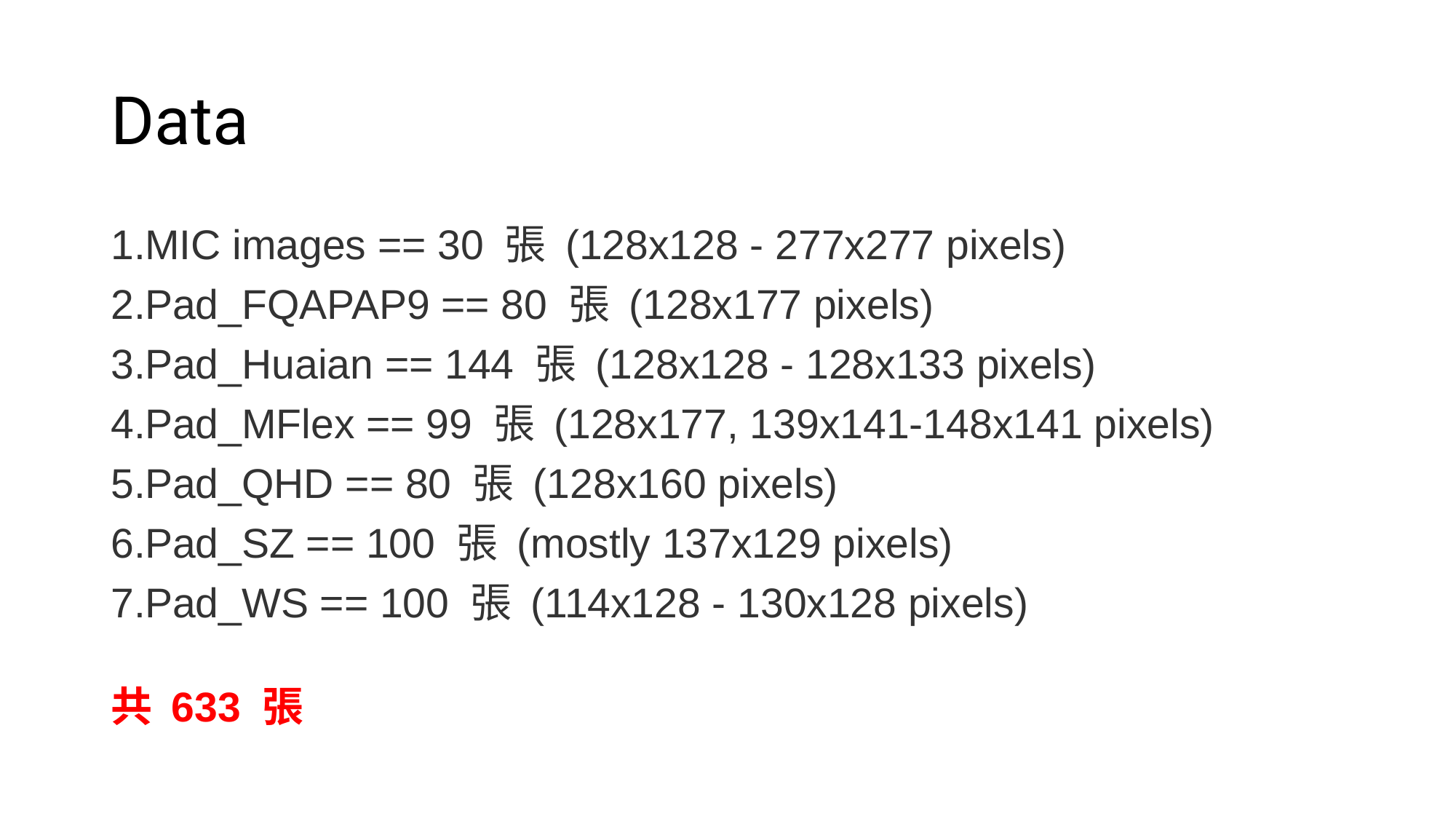

# Data
MIC images == 30 張 (128x128 - 277x277 pixels)
Pad_FQAPAP9 == 80 張 (128x177 pixels)
Pad_Huaian == 144 張 (128x128 - 128x133 pixels)
Pad_MFlex == 99 張 (128x177, 139x141-148x141 pixels)
Pad_QHD == 80 張 (128x160 pixels)
Pad_SZ == 100 張 (mostly 137x129 pixels)
Pad_WS == 100 張 (114x128 - 130x128 pixels)
共 633 張